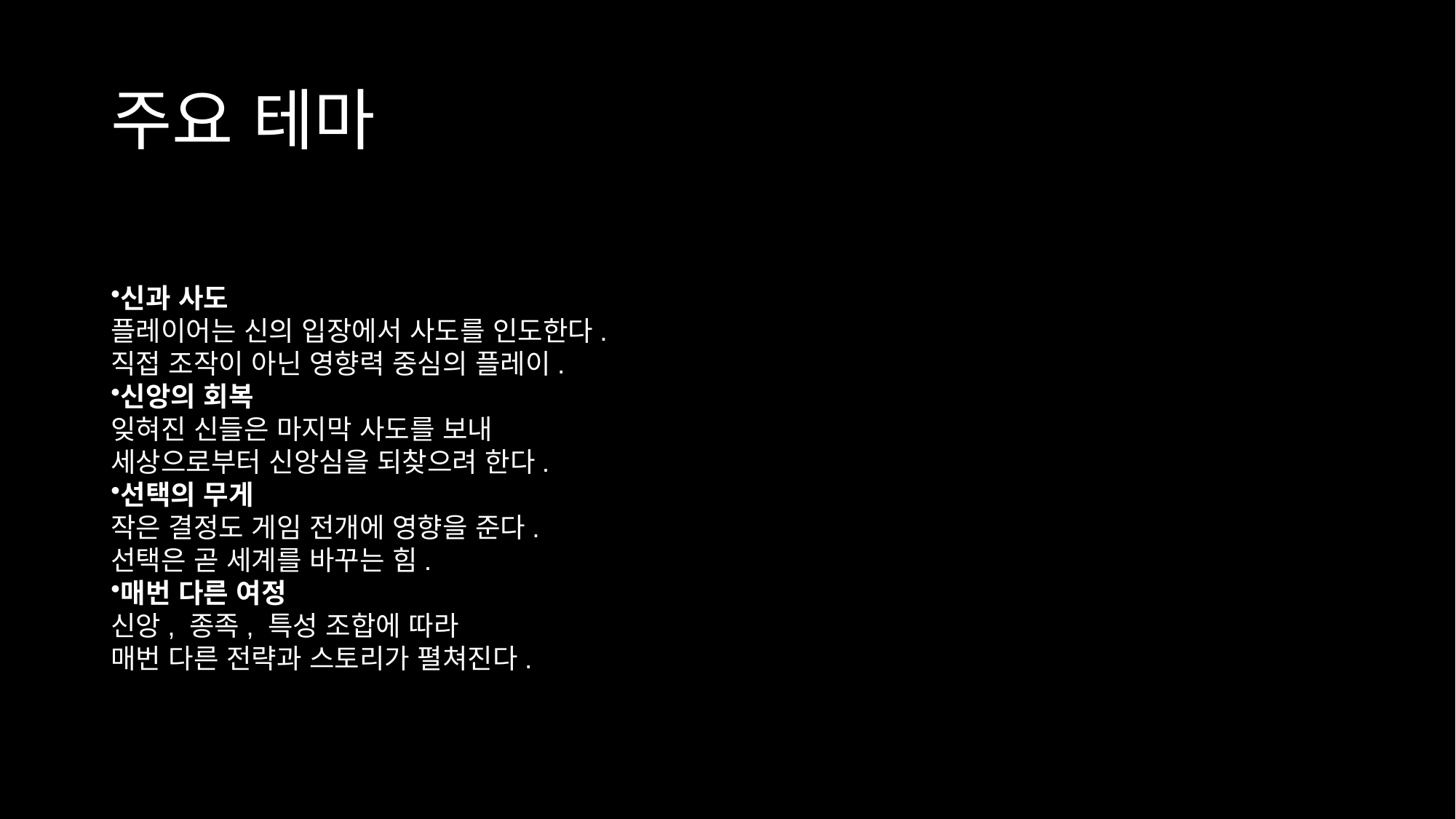

# 주요 테마
신과 사도
플레이어는 신의 입장에서 사도를 인도한다.
직접 조작이 아닌 영향력 중심의 플레이.
신앙의 회복
잊혀진 신들은 마지막 사도를 보내
세상으로부터 신앙심을 되찾으려 한다.
선택의 무게
작은 결정도 게임 전개에 영향을 준다.
선택은 곧 세계를 바꾸는 힘.
매번 다른 여정
신앙, 종족, 특성 조합에 따라
매번 다른 전략과 스토리가 펼쳐진다.